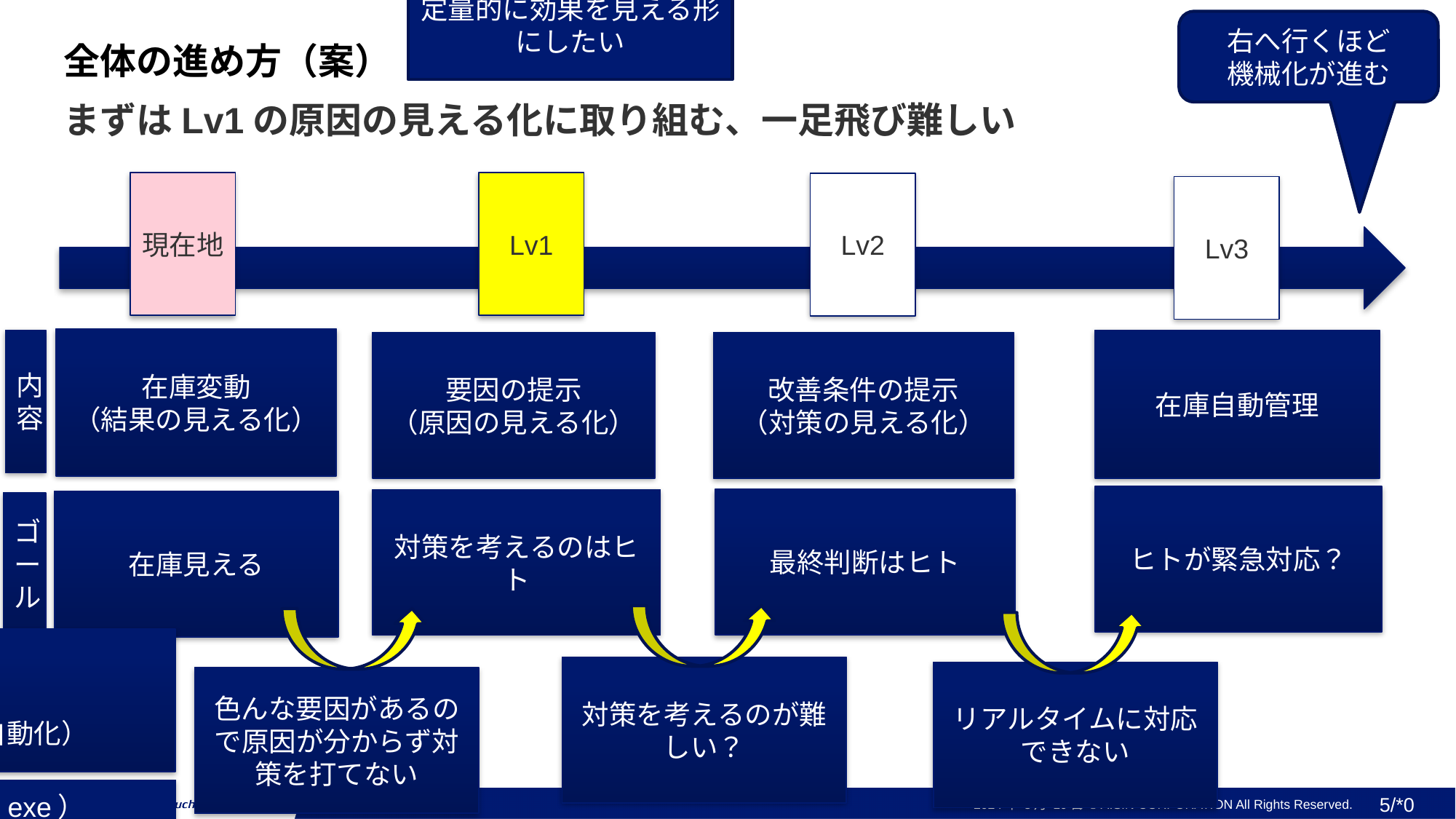

定量的に効果を見える形にしたい
右へ行くほど
機械化が進む
全体の進め方（案）
まずはLv1の原因の見える化に取り組む、一足飛び難しい
現在地
Lv1
Lv2
Lv3

在庫変動
（結果の見える化）
内容
在庫自動管理
要因の提示
（原因の見える化）
改善条件の提示
（対策の見える化）
ヒトが緊急対応？
最終判断はヒト
対策を考えるのはヒト
在庫見える
ゴール

問題：○
要因：○
対策：○ （半自動化）
対策を考えるのが難しい？
リアルタイムに対応できない
色んな要因があるので原因が分からず対策を打てない
オフライン化（exe）
オンライン化の話

まずはバックを固める
フロントはあとでやる
2024年 3月 10日